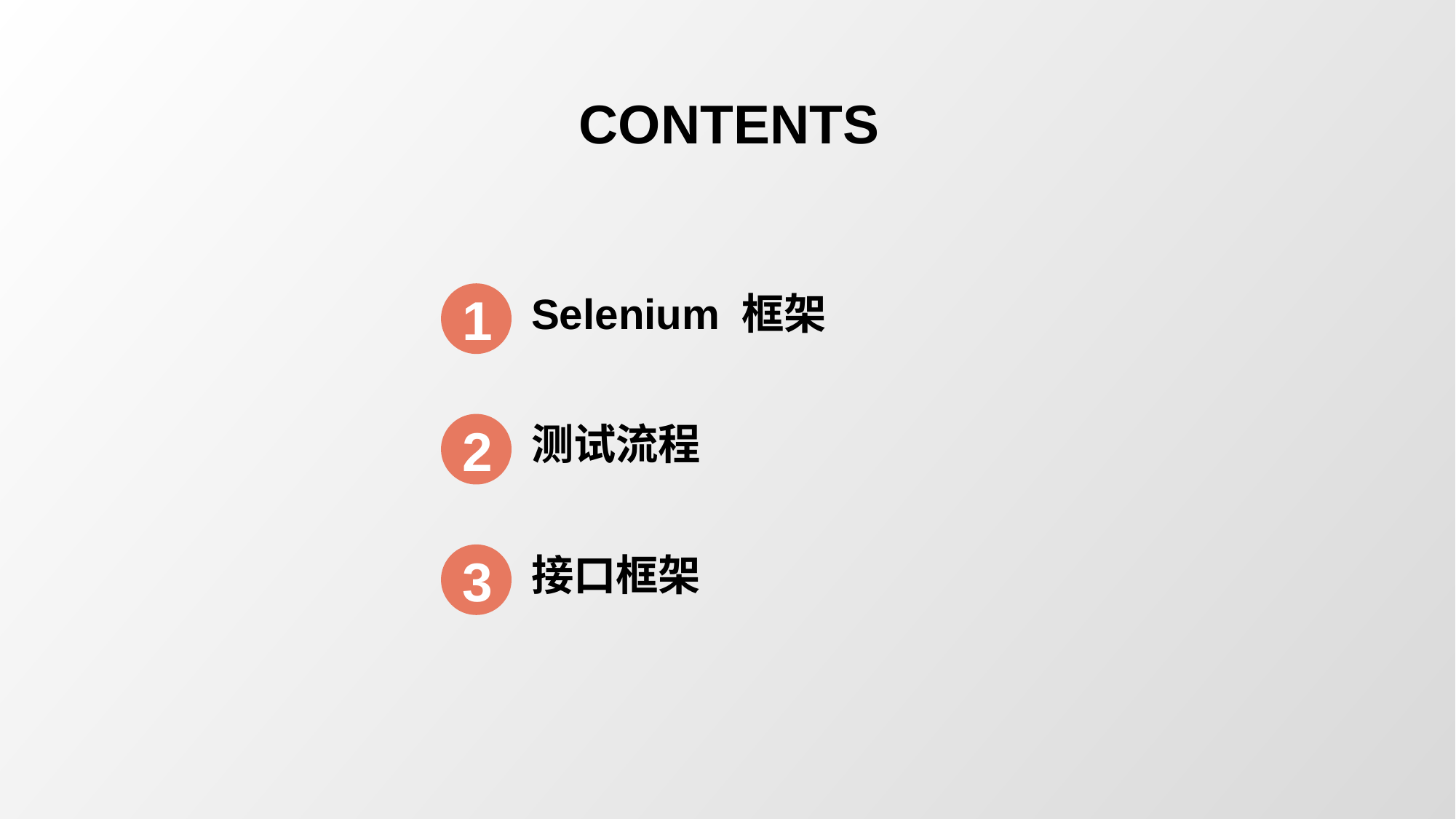

CONTENTS
1
Selenium 框架
2
测试流程
3
接口框架